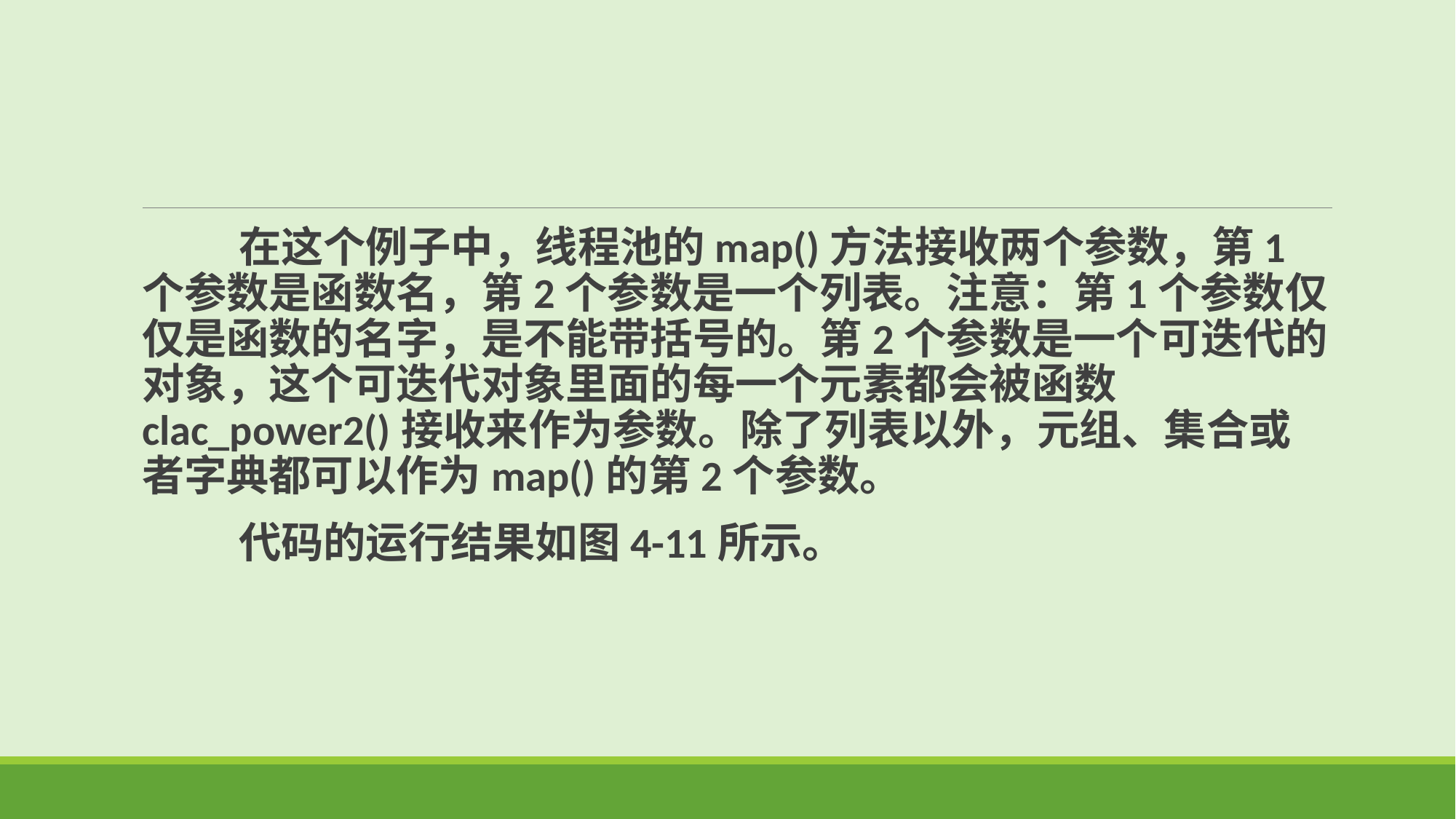

在这个例子中，线程池的map()方法接收两个参数，第1个参数是函数名，第2个参数是一个列表。注意：第1个参数仅仅是函数的名字，是不能带括号的。第2个参数是一个可迭代的对象，这个可迭代对象里面的每一个元素都会被函数clac_power2()接收来作为参数。除了列表以外，元组、集合或者字典都可以作为map()的第2个参数。
         代码的运行结果如图4-11所示。